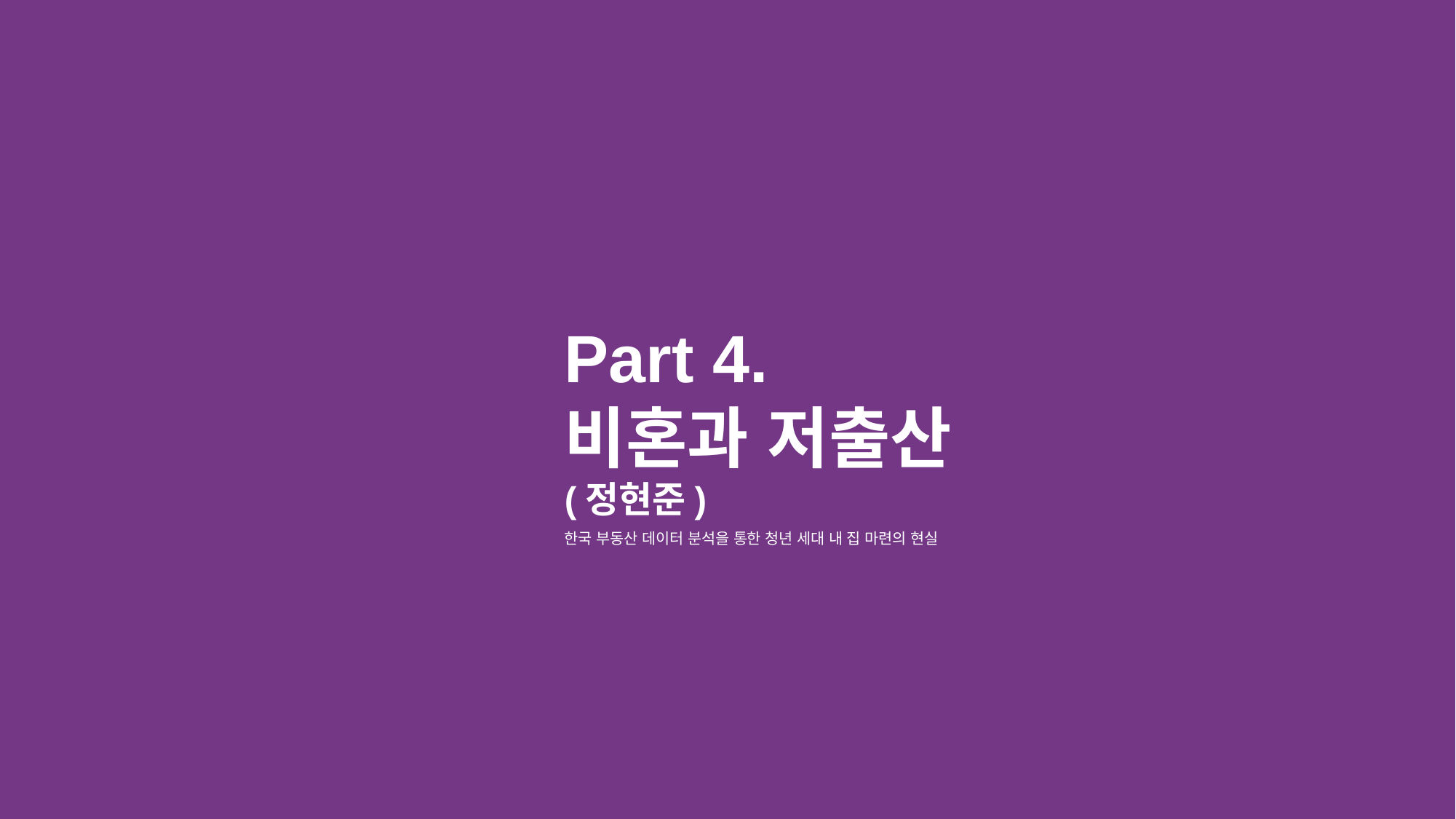

Part 4.
비혼과 저출산
(정현준)
한국 부동산 데이터 분석을 통한 청년 세대 내 집 마련의 현실